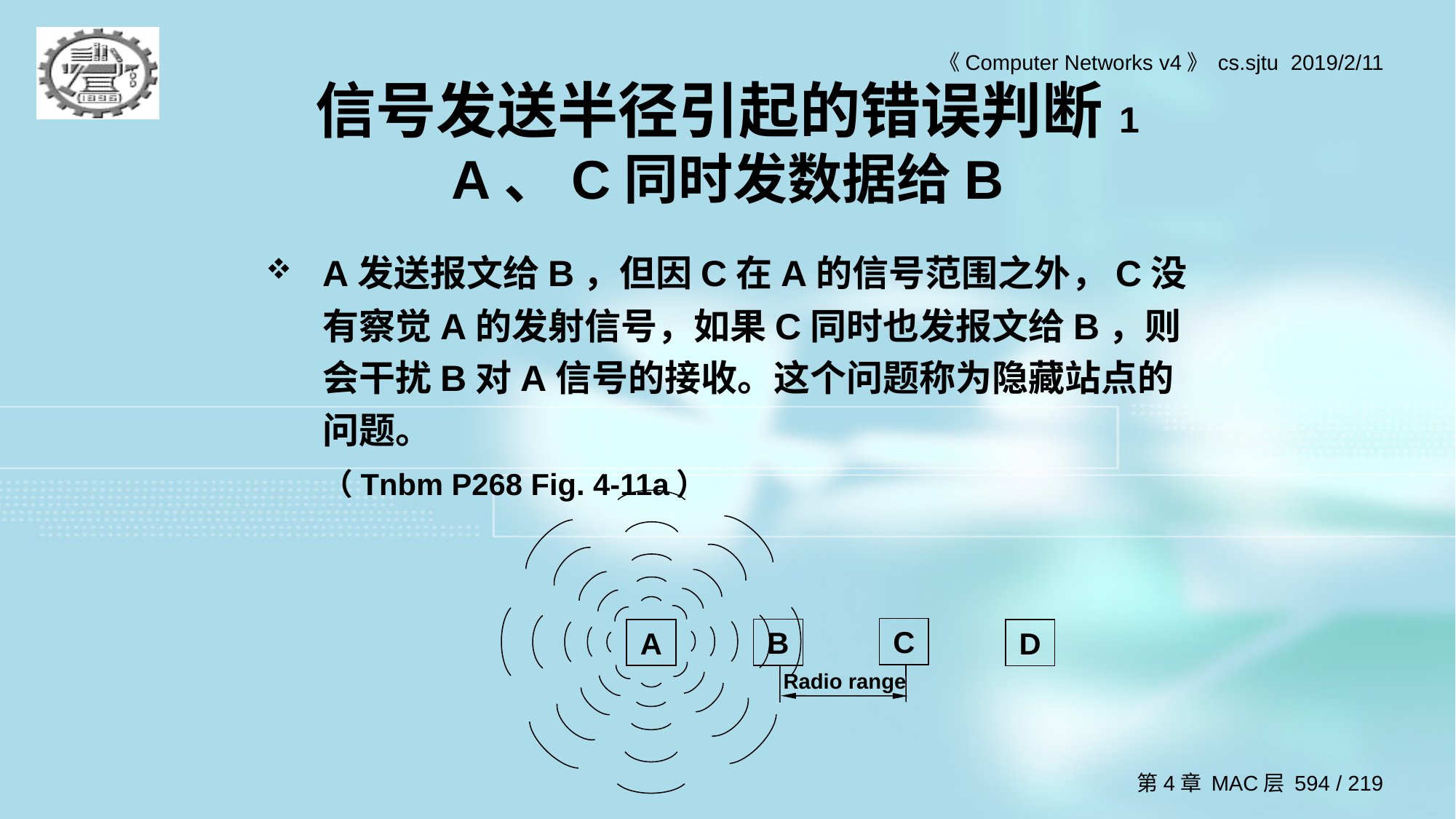

# 信号发送半径引起的错误判断 1 A、C同时发数据给B
A发送报文给B，但因C在A的信号范围之外，C没有察觉A的发射信号，如果C同时也发报文给B，则会干扰B对A信号的接收。这个问题称为隐藏站点的问题。
	（Tnbm P268 Fig. 4-11a）

C
B
A
D
Radio range